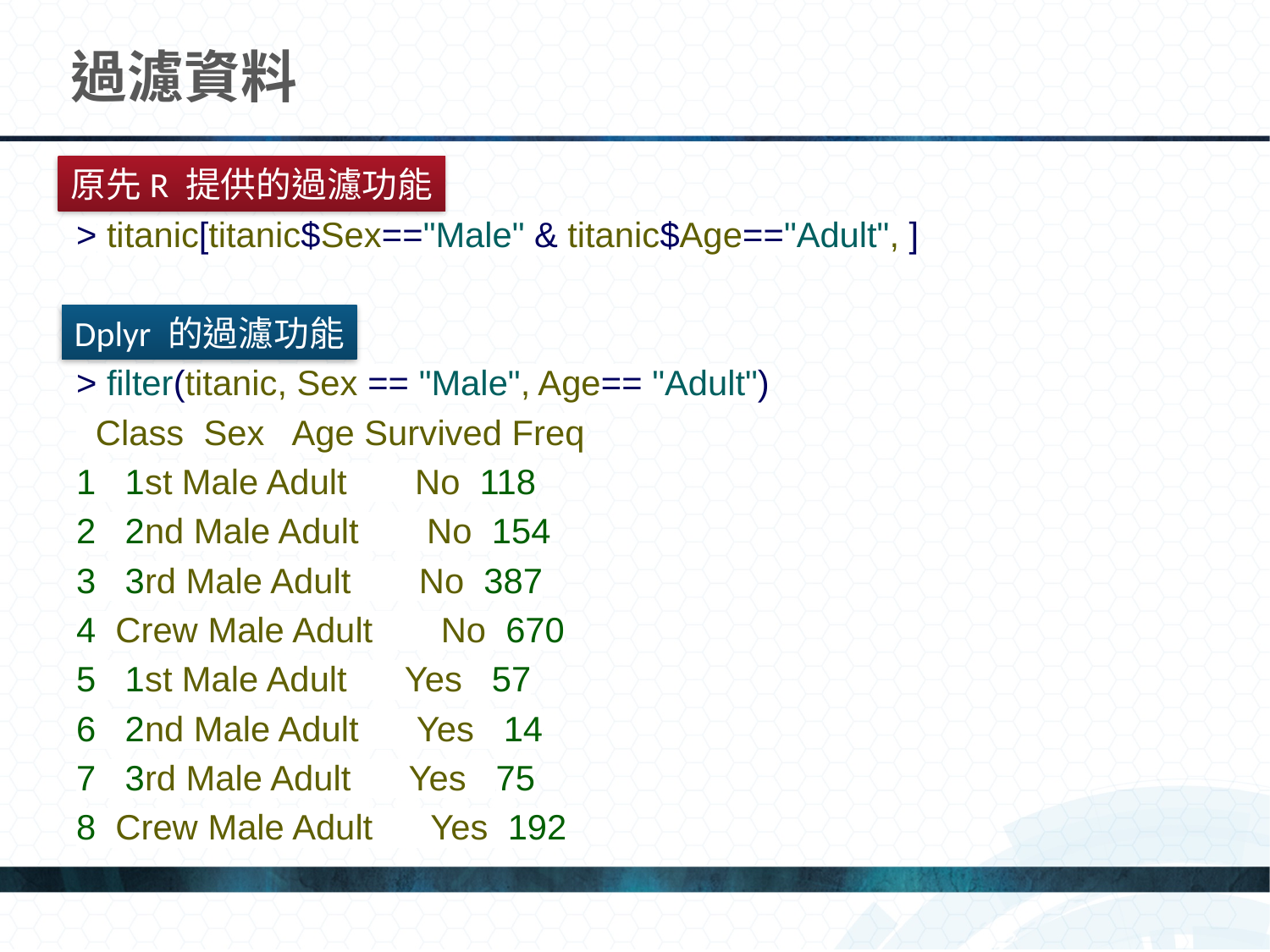

# 過濾資料
原先R 提供的過濾功能
> titanic[titanic$Sex=="Male" & titanic$Age=="Adult", ]

> filter(titanic, Sex == "Male", Age== "Adult")
  Class  Sex   Age Survived Freq
1   1st Male Adult       No  118
2   2nd Male Adult       No  154
3   3rd Male Adult       No  387
4  Crew Male Adult       No  670
5   1st Male Adult      Yes   57
6   2nd Male Adult      Yes   14
7   3rd Male Adult      Yes   75
8  Crew Male Adult      Yes  192
Dplyr 的過濾功能